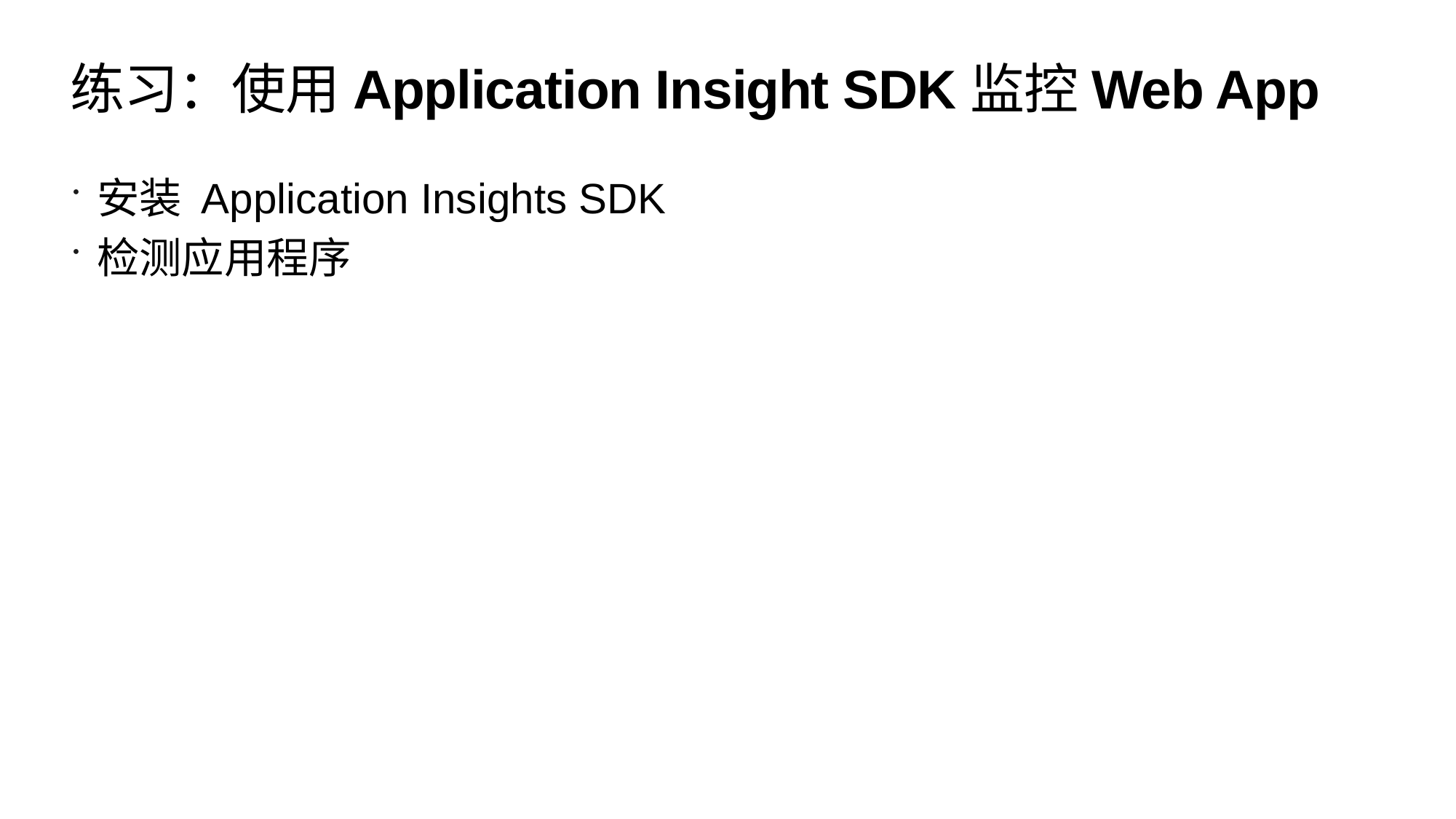

# 练习：使用Application Insight SDK监控Web App
安装 Application Insights SDK
检测应用程序